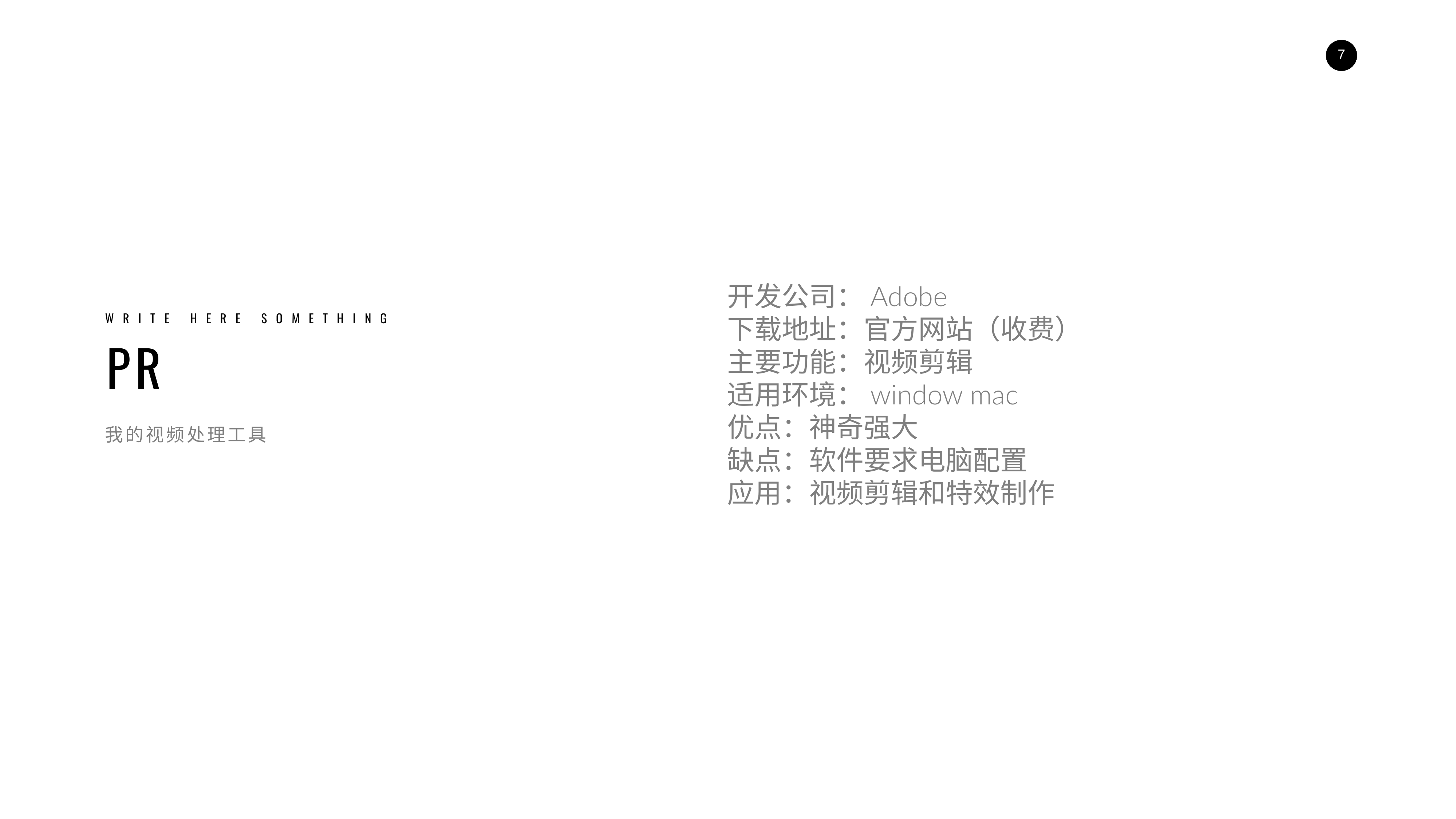

开发公司：Adobe
下载地址：官方网站（收费）
主要功能：视频剪辑
适用环境：window mac
优点：神奇强大
缺点：软件要求电脑配置
应用：视频剪辑和特效制作
WRITE HERE SOMETHING
 PR
我的视频处理工具